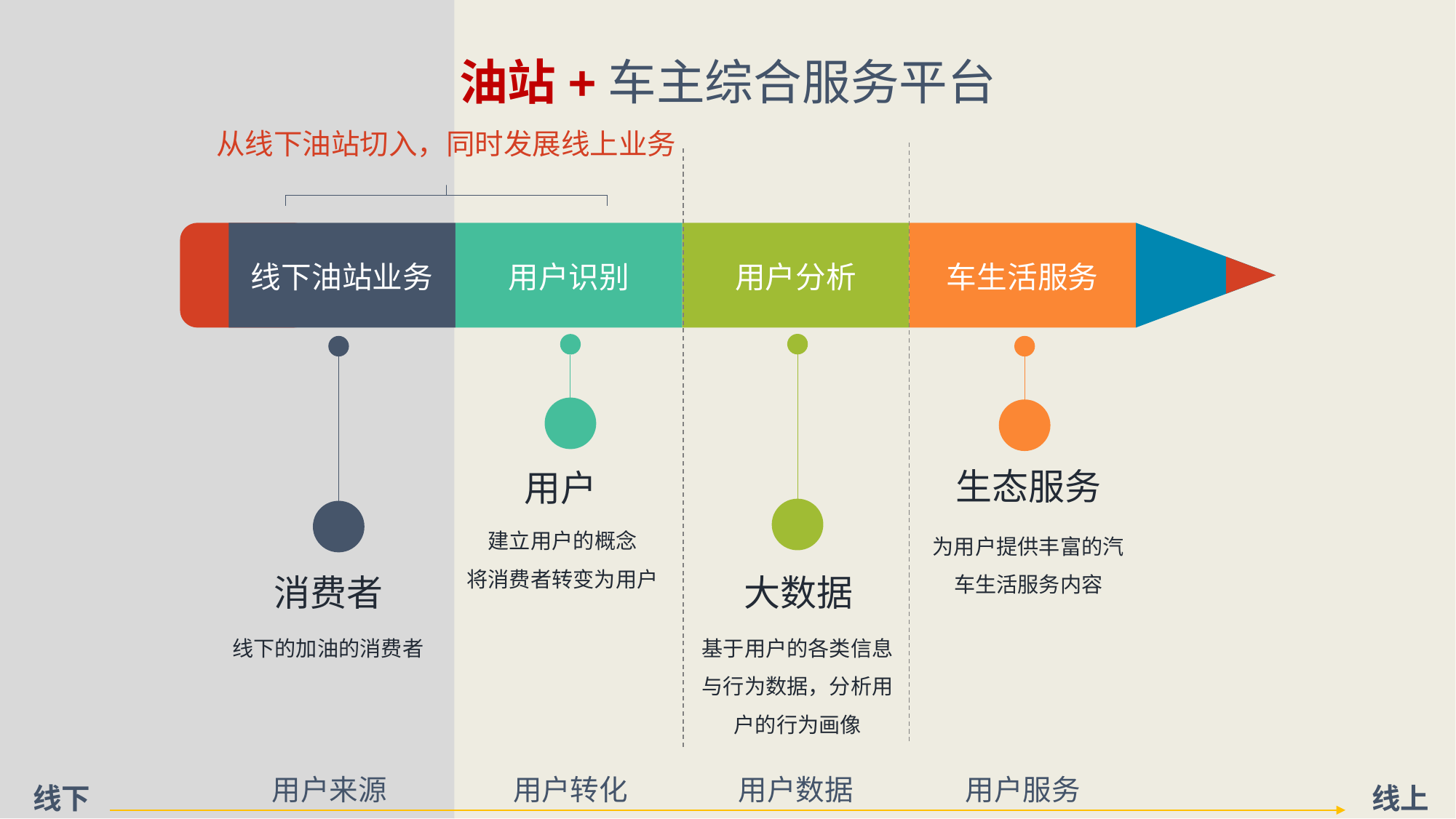

油站+车主综合服务平台
从线下油站切入，同时发展线上业务

线下油站业务
用户识别
用户分析
车生活服务

生态服务
用户
建立用户的概念
将消费者转变为用户
为用户提供丰富的汽车生活服务内容
消费者
大数据
线下的加油的消费者
基于用户的各类信息与行为数据，分析用户的行为画像
用户来源
用户转化
用户数据
用户服务
线下
线上